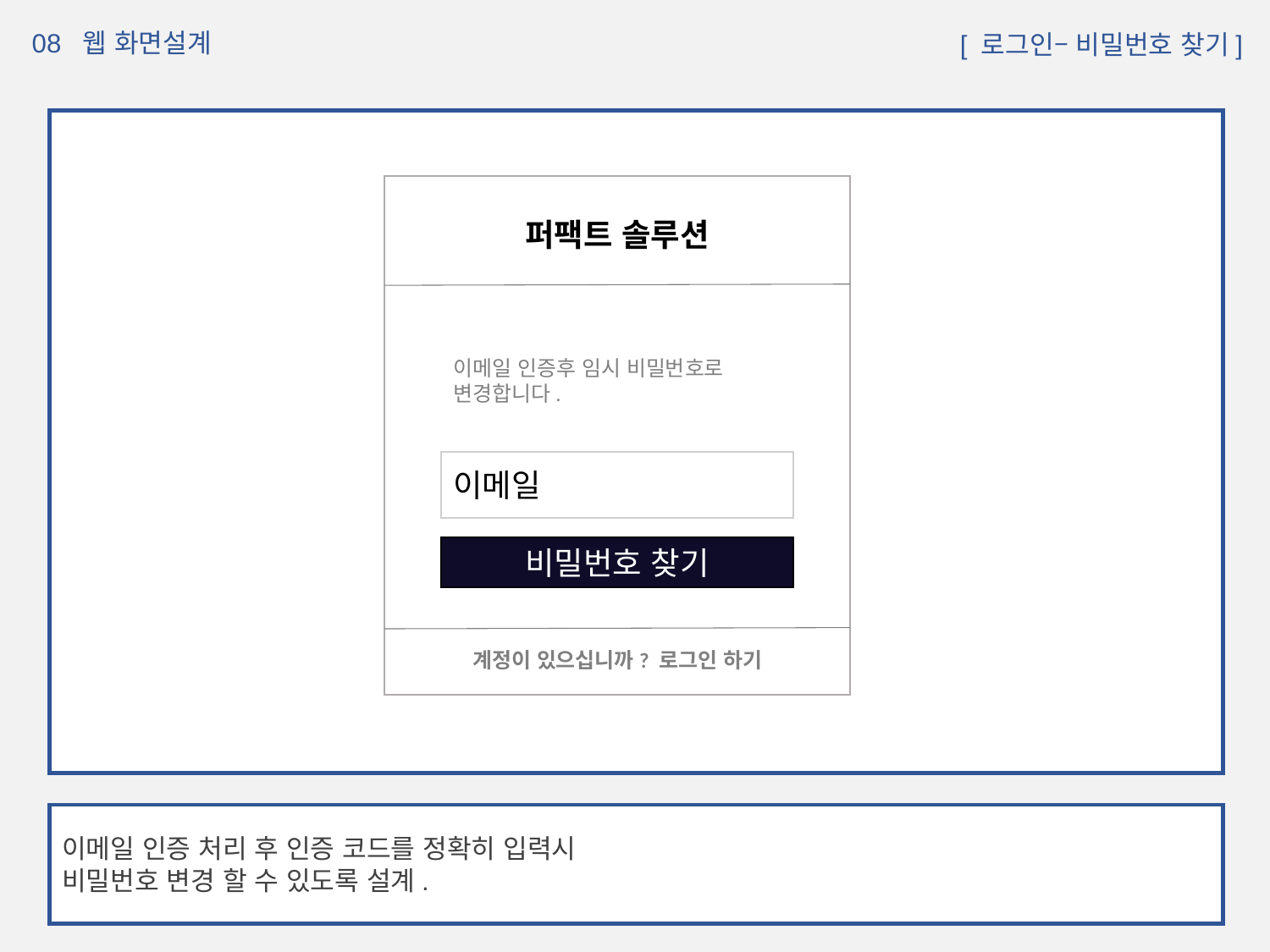

08  웹 화면설계
 [ 로그인– 비밀번호 찾기]

퍼팩트 솔루션
이메일 인증후 임시 비밀번호로 변경합니다.
이메일
비밀번호 찾기
계정이 있으십니까? 로그인 하기
이메일 인증 처리 후 인증 코드를 정확히 입력시
비밀번호 변경 할 수 있도록 설계.